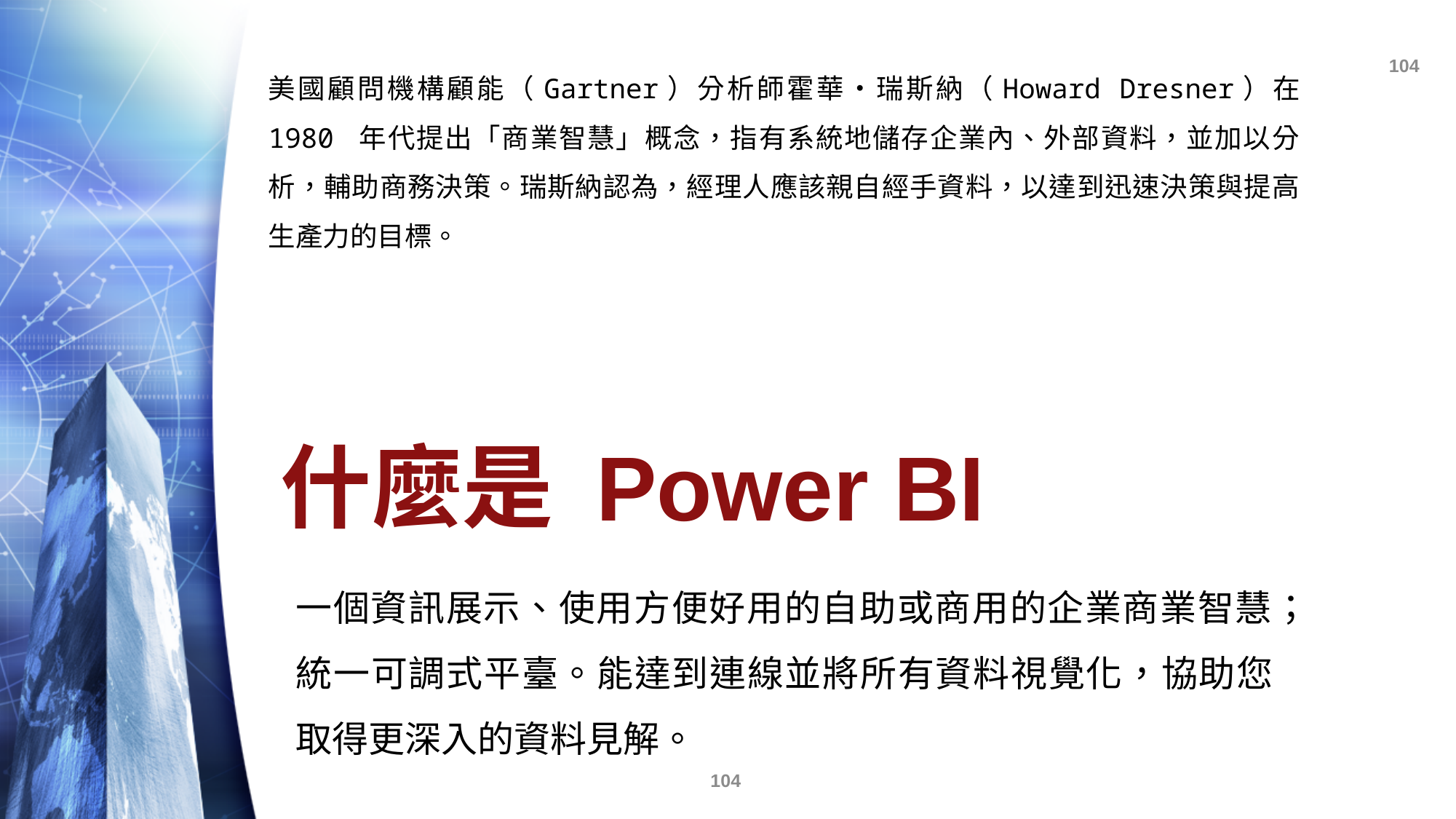

美國顧問機構顧能（Gartner）分析師霍華‧瑞斯納（Howard Dresner）在 1980 年代提出「商業智慧」概念，指有系統地儲存企業內、外部資料，並加以分析，輔助商務決策。瑞斯納認為，經理人應該親自經手資料，以達到迅速決策與提高生產力的目標。
# 什麼是 Power BI
一個資訊展示、使用方便好用的自助或商用的企業商業智慧；統一可調式平臺。能達到連線並將所有資料視覺化，協助您取得更深入的資料見解。
104